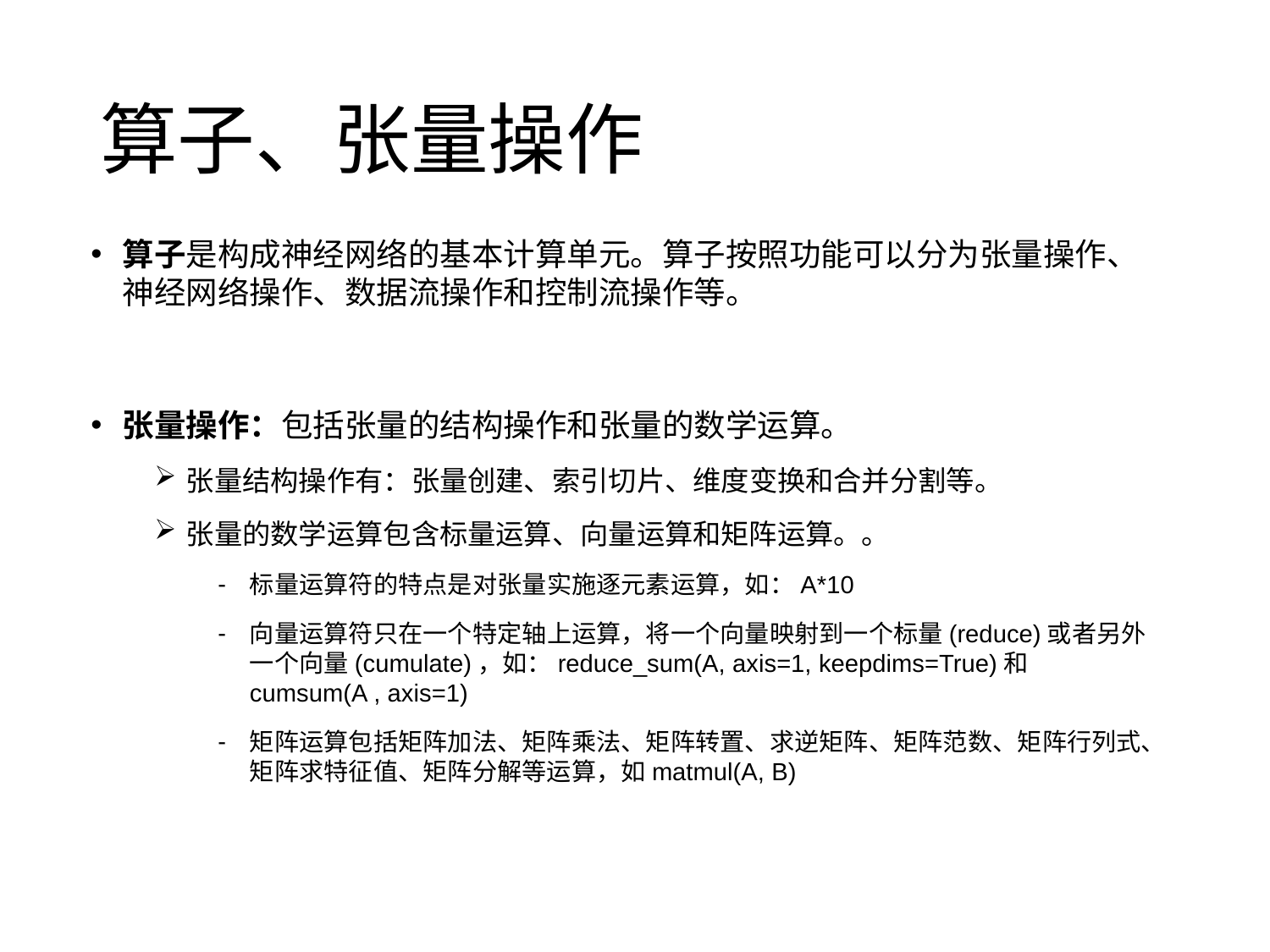

# 算子、张量操作
算子是构成神经网络的基本计算单元。算子按照功能可以分为张量操作、神经网络操作、数据流操作和控制流操作等。

张量操作：包括张量的结构操作和张量的数学运算。
张量结构操作有：张量创建、索引切片、维度变换和合并分割等。
张量的数学运算包含标量运算、向量运算和矩阵运算。。
标量运算符的特点是对张量实施逐元素运算，如：A*10
向量运算符只在一个特定轴上运算，将一个向量映射到一个标量(reduce)或者另外一个向量(cumulate)，如：reduce_sum(A, axis=1, keepdims=True)和cumsum(A , axis=1)
矩阵运算包括矩阵加法、矩阵乘法、矩阵转置、求逆矩阵、矩阵范数、矩阵行列式、矩阵求特征值、矩阵分解等运算，如matmul(A, B)